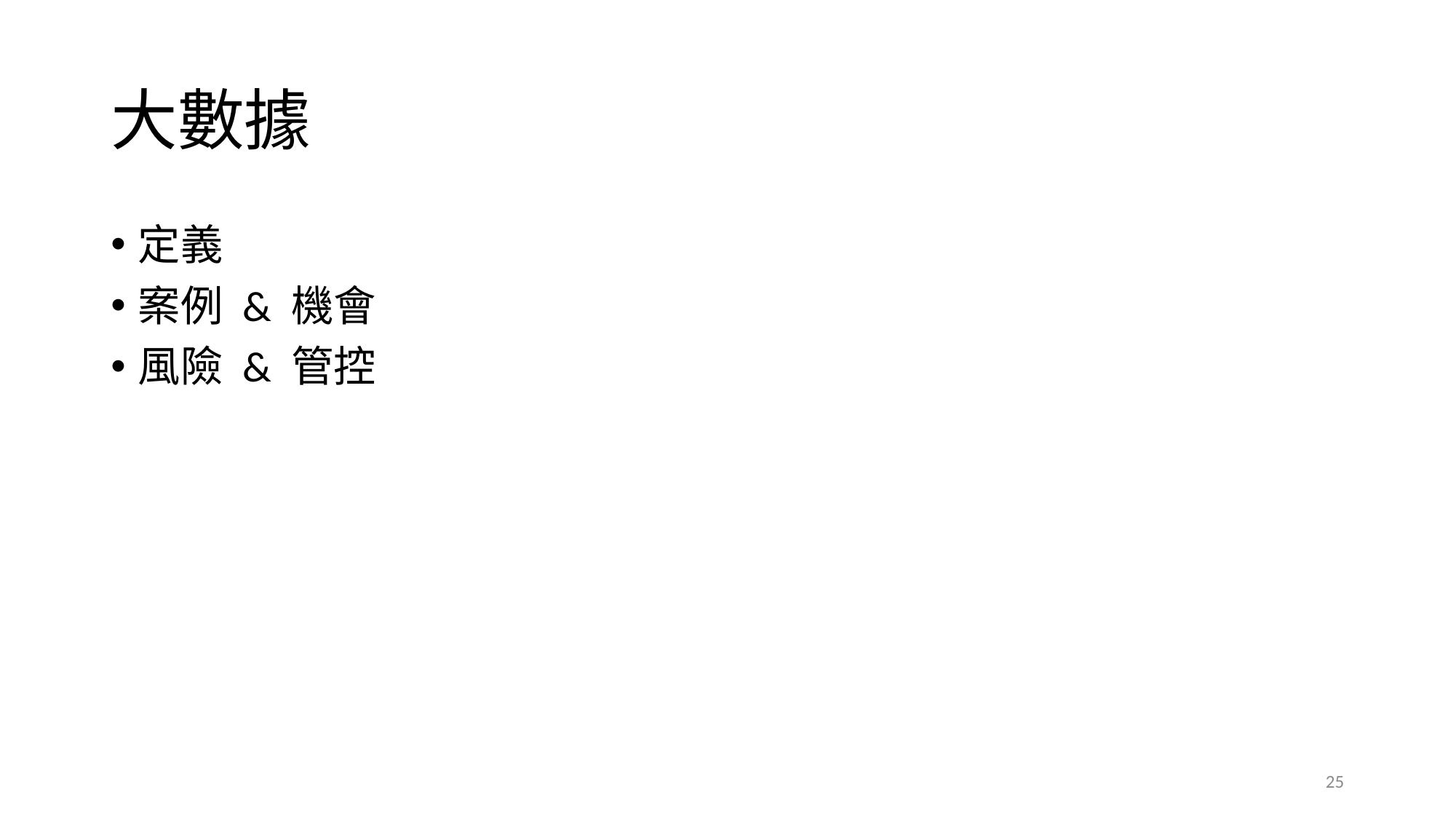

# 大數據
定義
案例 & 機會
風險 & 管控

25